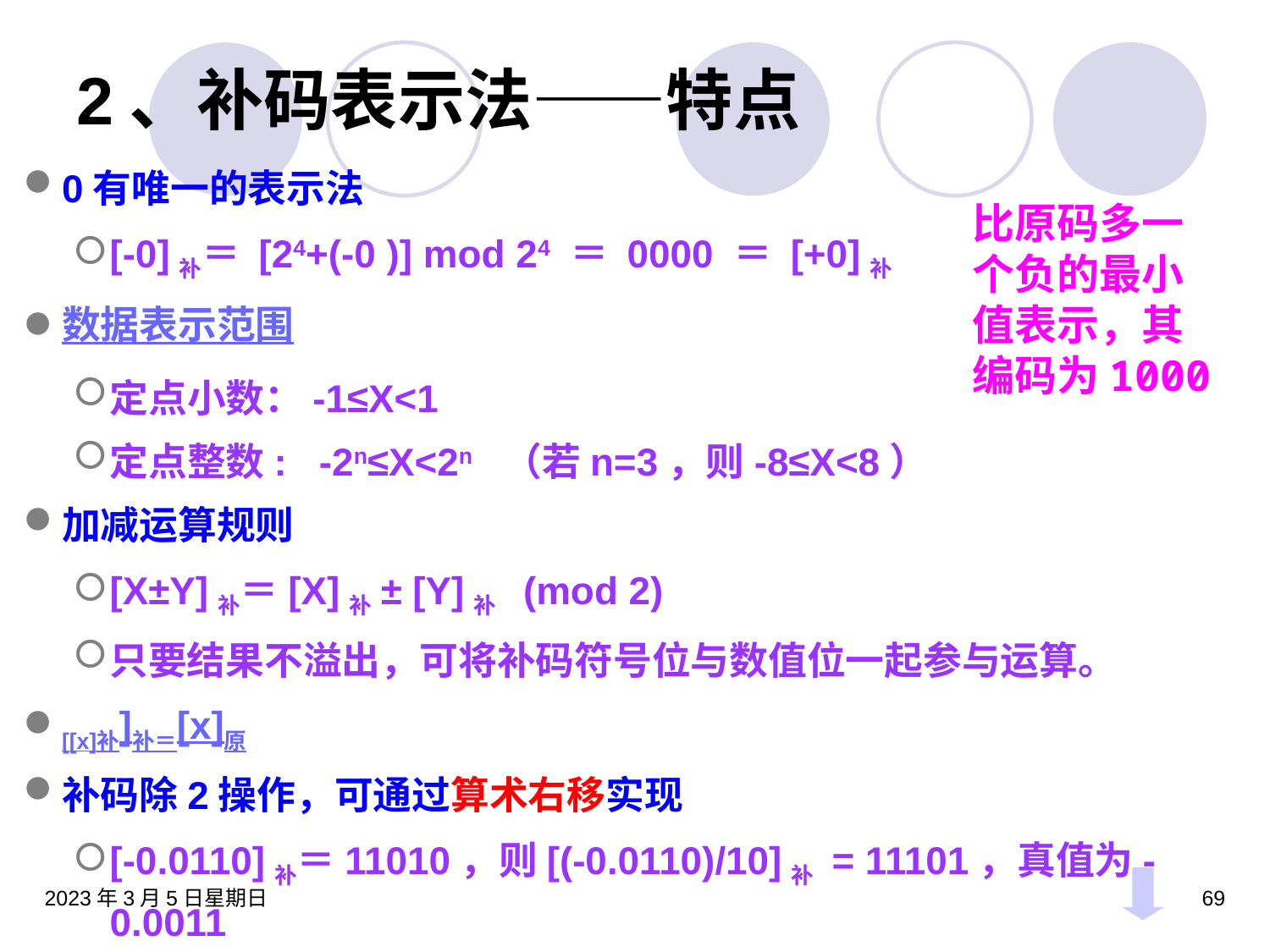

# 2、补码表示法——特点
0有唯一的表示法
[-0]补＝ [24+(-0 )] mod 24 ＝ 0000 ＝ [+0]补
数据表示范围
定点小数：-1≤X<1
定点整数:   -2n≤X<2n  （若n=3，则-8≤X<8）
加减运算规则
[X±Y]补＝[X]补± [Y]补  (mod 2)
只要结果不溢出，可将补码符号位与数值位一起参与运算。
[[x]补]补＝[x]原
补码除2操作，可通过算术右移实现
[-0.0110]补＝11010，则[(-0.0110)/10]补 = 11101，真值为-0.0011
比原码多一个负的最小值表示，其编码为1000

2023年3月5日星期日
69